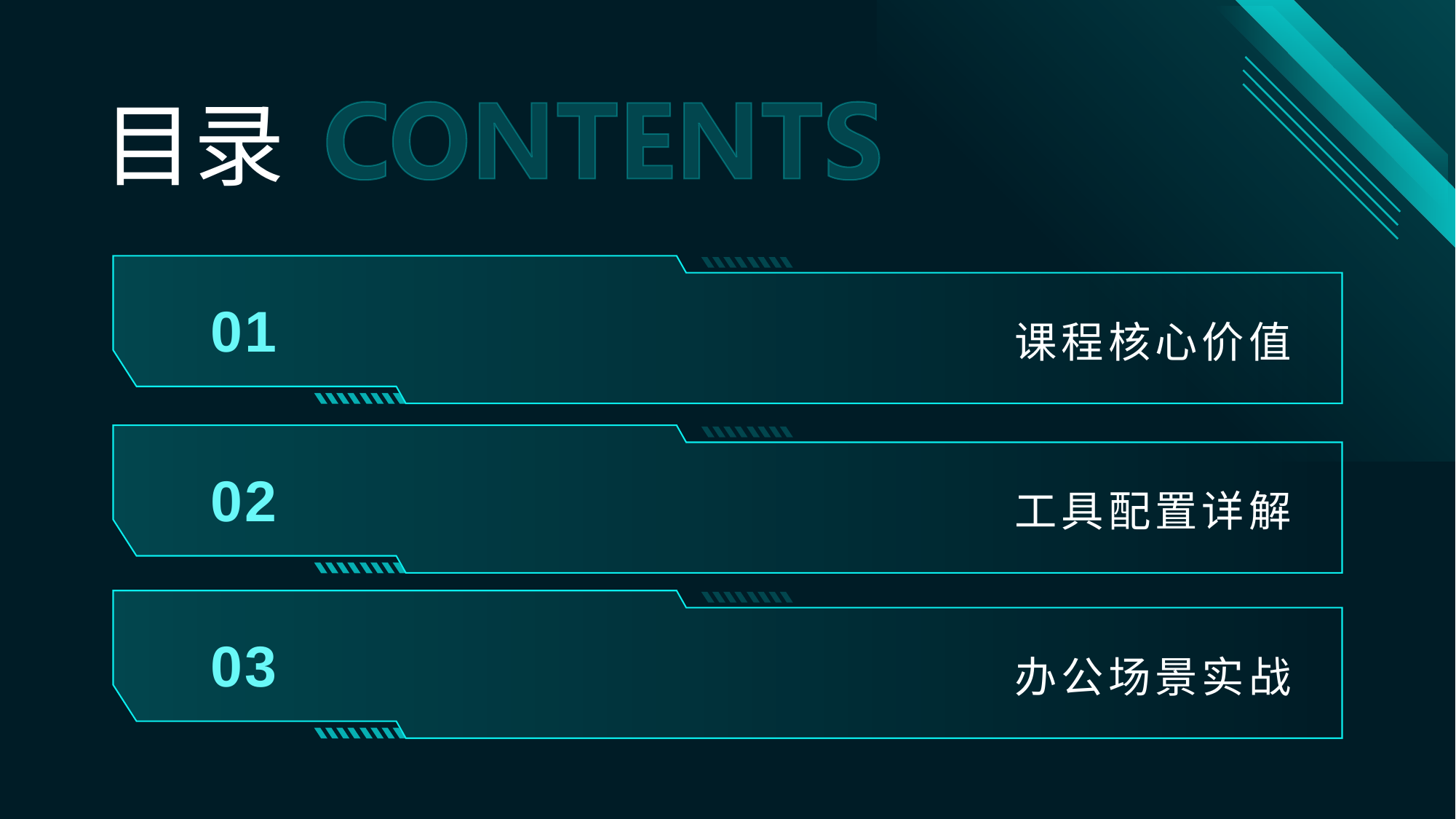

# 目录

01
课程核心价值

02
工具配置详解

03
办公场景实战